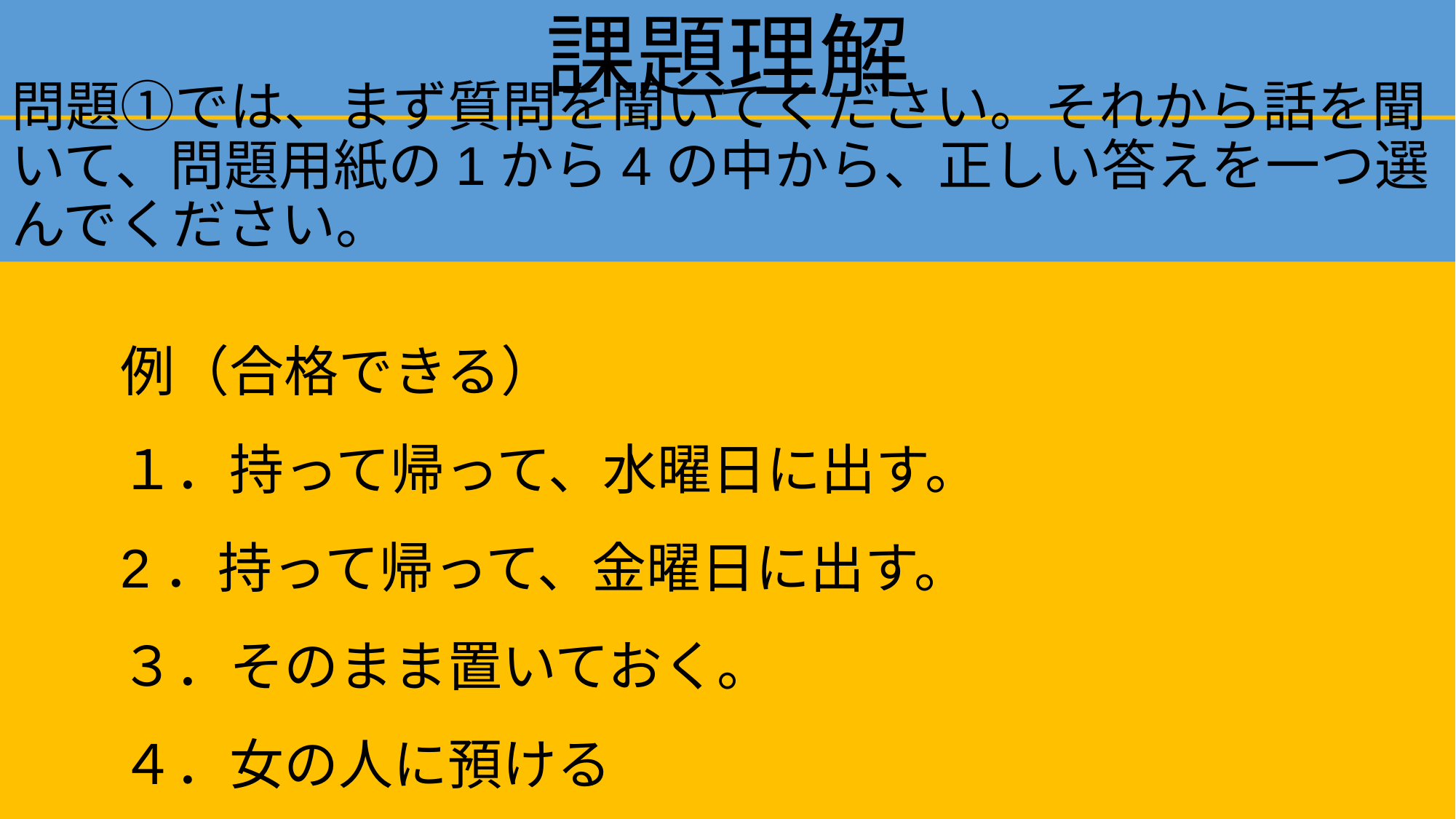

# 課題理解
問題①では、まず質問を聞いてください。それから話を聞いて、問題用紙の1から4の中から、正しい答えを一つ選んでください。
	例（合格できる）
	１．持って帰って、水曜日に出す。
	2．持って帰って、金曜日に出す。
	３．そのまま置いておく。
	４．女の人に預ける